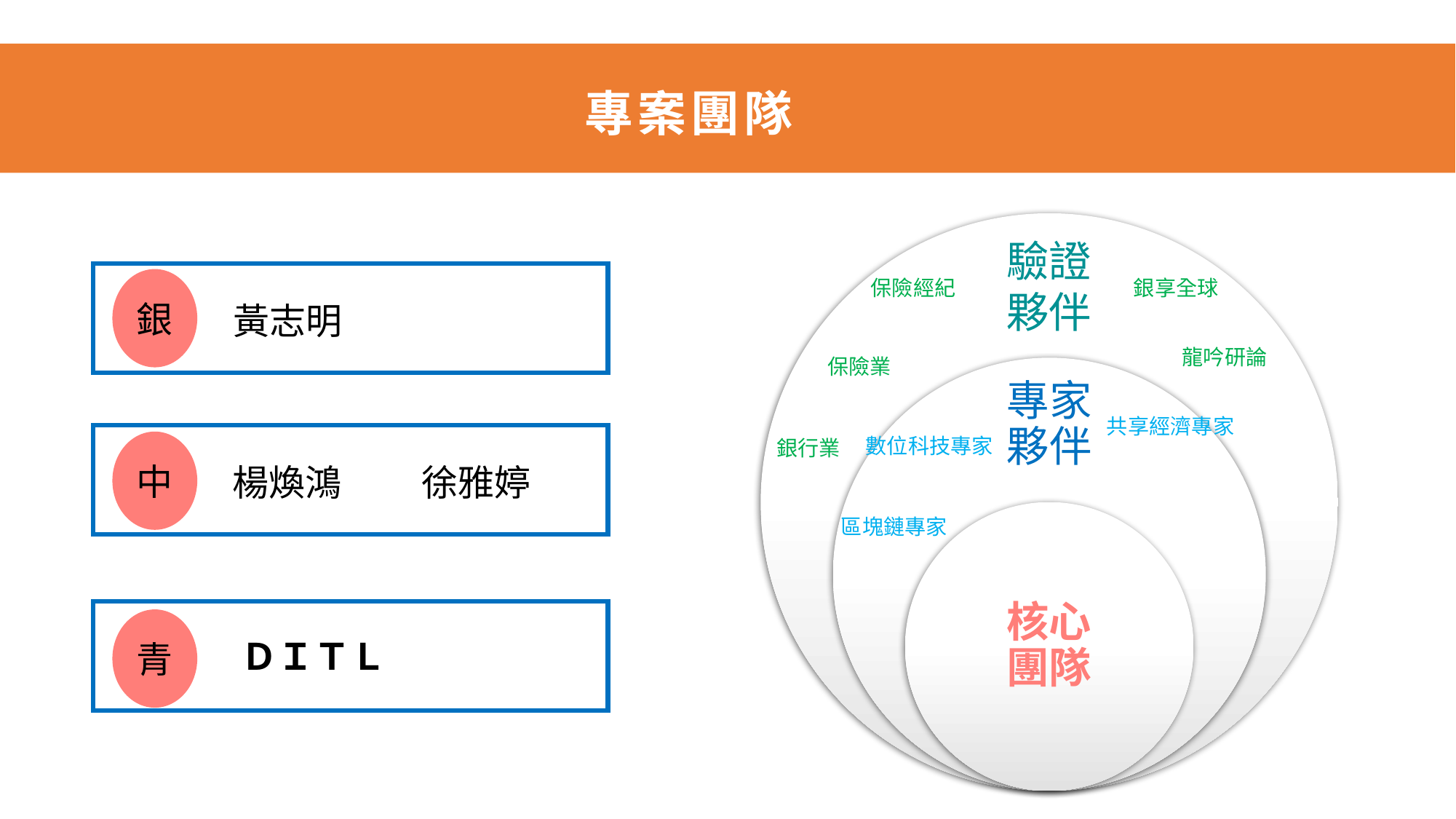

專案團隊
驗證
夥伴
專家
夥伴
核心
團隊

銀
黃志明

中
徐雅婷
楊煥鴻

青
保險經紀
銀享全球
龍吟研論
保險業
共享經濟專家
數位科技專家
銀行業
區塊鏈專家
ＤＩＴＬ